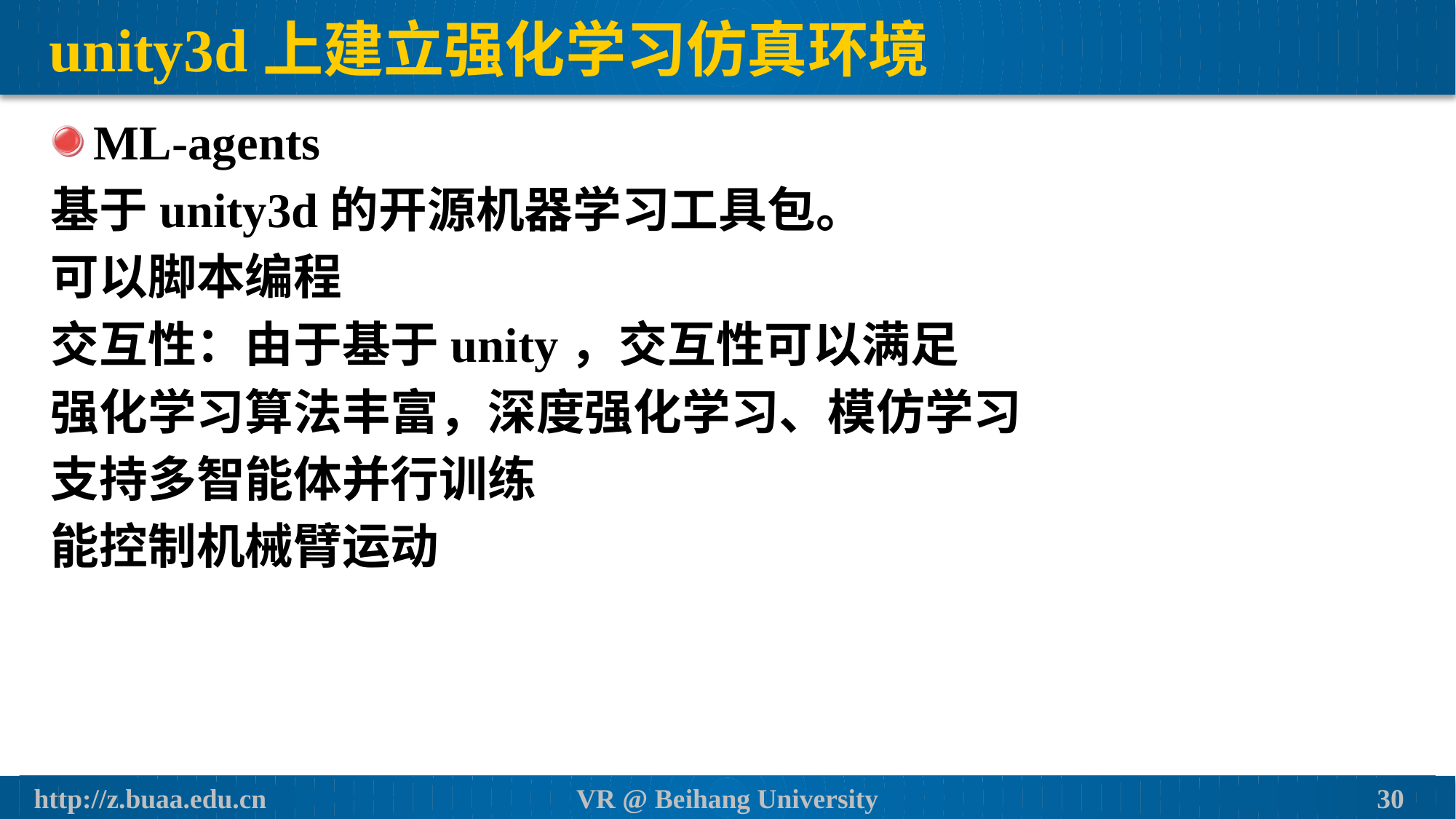

# unity3d上建立强化学习仿真环境
ML-agents
基于unity3d的开源机器学习工具包。
可以脚本编程
交互性：由于基于unity，交互性可以满足
强化学习算法丰富，深度强化学习、模仿学习
支持多智能体并行训练
能控制机械臂运动